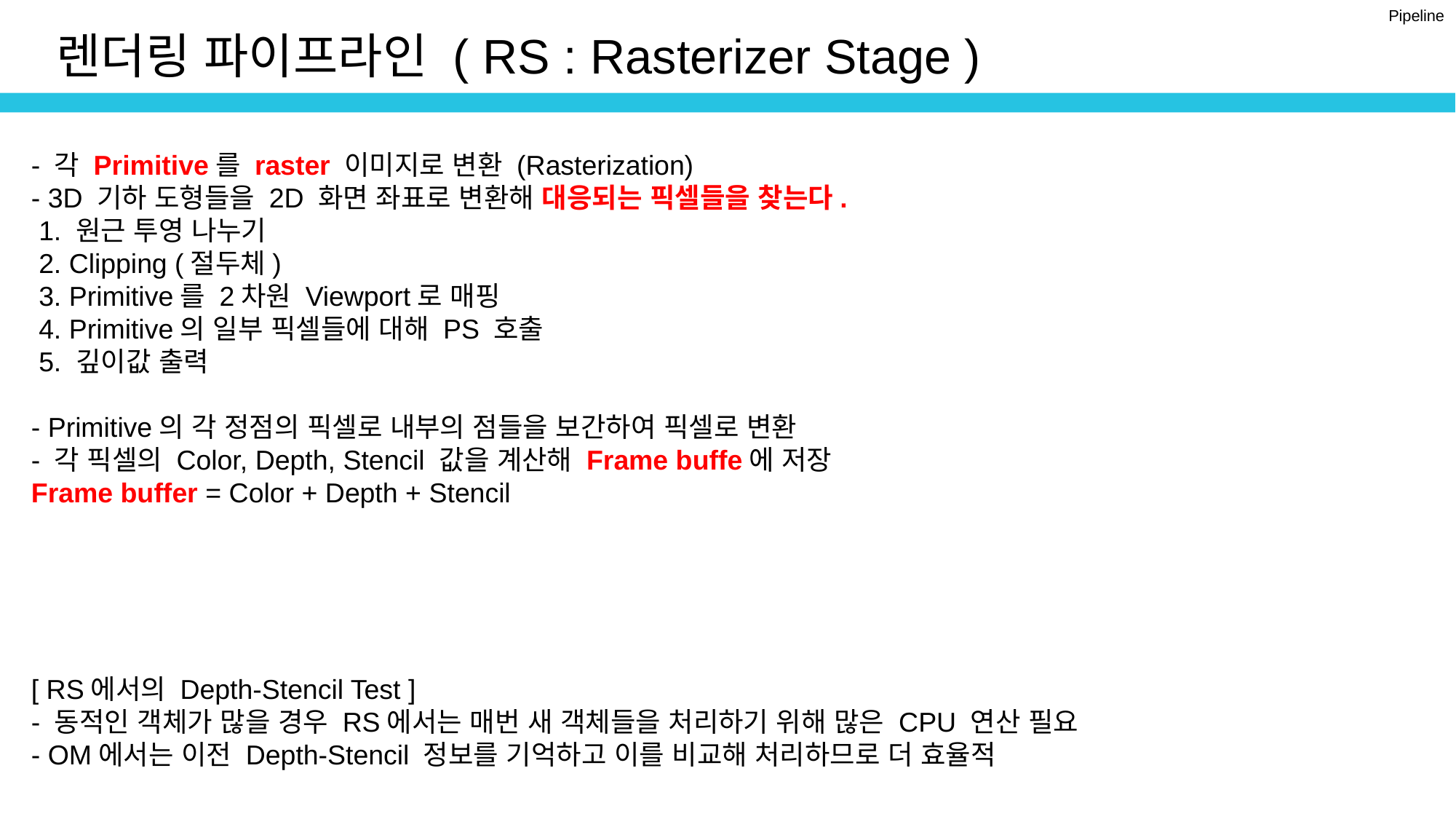

Pipeline
렌더링 파이프라인 ( RS : Rasterizer Stage )
- 각 Primitive를 raster 이미지로 변환 (Rasterization)
- 3D 기하 도형들을 2D 화면 좌표로 변환해 대응되는 픽셀들을 찾는다.
 1. 원근 투영 나누기
 2. Clipping (절두체)
 3. Primitive를 2차원 Viewport로 매핑
 4. Primitive의 일부 픽셀들에 대해 PS 호출
 5. 깊이값 출력

- Primitive의 각 정점의 픽셀로 내부의 점들을 보간하여 픽셀로 변환
- 각 픽셀의 Color, Depth, Stencil 값을 계산해 Frame buffe에 저장
Frame buffer = Color + Depth + Stencil

[ RS에서의 Depth-Stencil Test ]
- 동적인 객체가 많을 경우 RS에서는 매번 새 객체들을 처리하기 위해 많은 CPU 연산 필요
- OM에서는 이전 Depth-Stencil 정보를 기억하고 이를 비교해 처리하므로 더 효율적